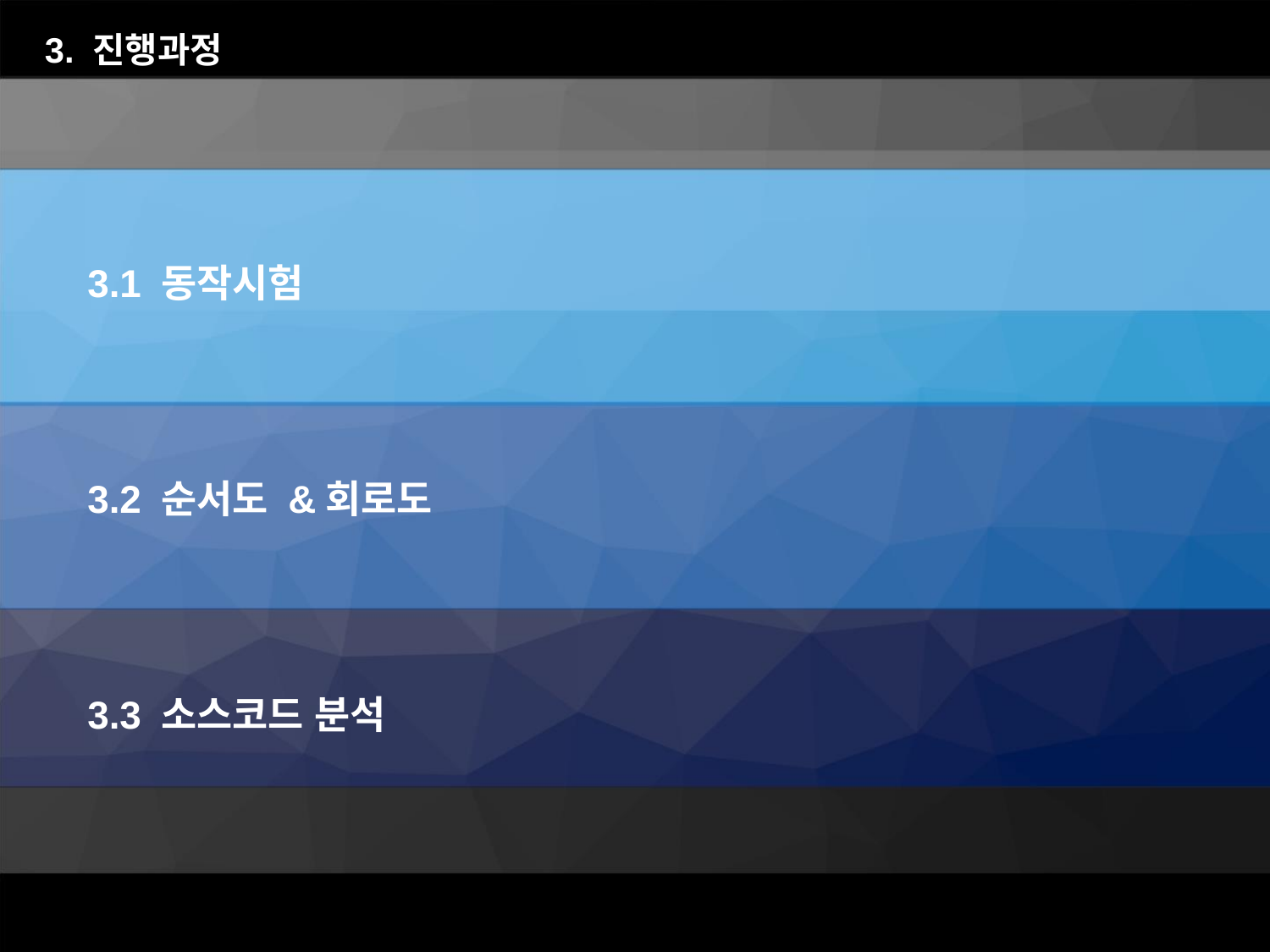

3. 진행과정
3.1 동작시험

3.2 순서도 &회로도

3.3 소스코드 분석